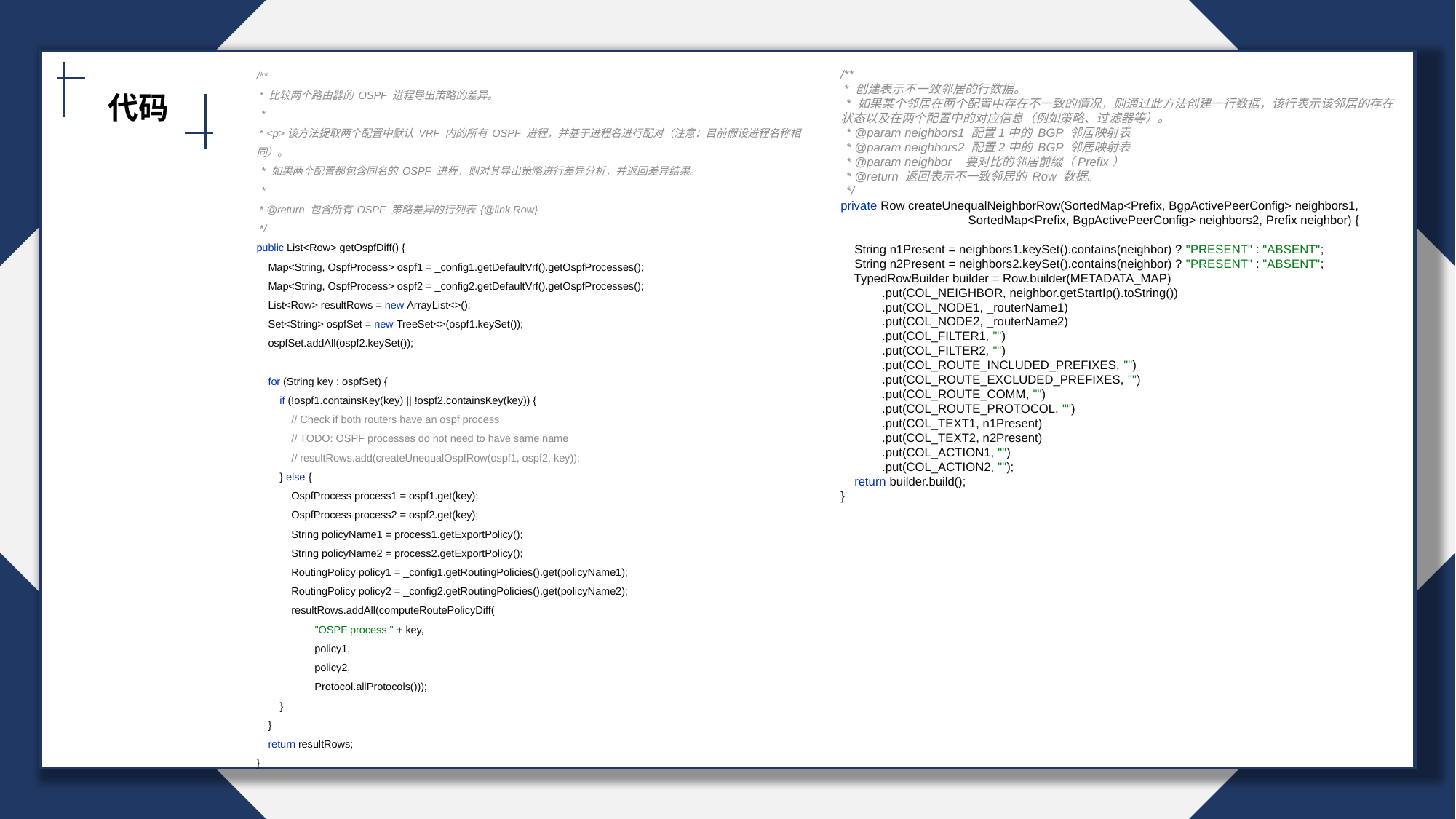

/**
 * 比较两个路由器的 OSPF 进程导出策略的差异。
 *
 * <p>该方法提取两个配置中默认 VRF 内的所有 OSPF 进程，并基于进程名进行配对（注意：目前假设进程名称相同）。
 * 如果两个配置都包含同名的 OSPF 进程，则对其导出策略进行差异分析，并返回差异结果。
 *
 * @return 包含所有 OSPF 策略差异的行列表 {@link Row}
 */
public List<Row> getOspfDiff() {
    Map<String, OspfProcess> ospf1 = _config1.getDefaultVrf().getOspfProcesses();
    Map<String, OspfProcess> ospf2 = _config2.getDefaultVrf().getOspfProcesses();
    List<Row> resultRows = new ArrayList<>();
    Set<String> ospfSet = new TreeSet<>(ospf1.keySet());
    ospfSet.addAll(ospf2.keySet());
    for (String key : ospfSet) {
        if (!ospf1.containsKey(key) || !ospf2.containsKey(key)) {
            // Check if both routers have an ospf process
            // TODO: OSPF processes do not need to have same name
            // resultRows.add(createUnequalOspfRow(ospf1, ospf2, key));
        } else {
            OspfProcess process1 = ospf1.get(key);
            OspfProcess process2 = ospf2.get(key);
            String policyName1 = process1.getExportPolicy();
            String policyName2 = process2.getExportPolicy();
            RoutingPolicy policy1 = _config1.getRoutingPolicies().get(policyName1);
            RoutingPolicy policy2 = _config2.getRoutingPolicies().get(policyName2);
            resultRows.addAll(computeRoutePolicyDiff(
                    "OSPF process " + key,
                    policy1,
                    policy2,
                    Protocol.allProtocols()));
        }
    }
    return resultRows;
}
/**
 * 创建表示不一致邻居的行数据。
 * 如果某个邻居在两个配置中存在不一致的情况，则通过此方法创建一行数据，该行表示该邻居的存在状态以及在两个配置中的对应信息（例如策略、过滤器等）。
 * @param neighbors1 配置1中的 BGP 邻居映射表
 * @param neighbors2 配置2中的 BGP 邻居映射表
 * @param neighbor   要对比的邻居前缀（Prefix）
 * @return 返回表示不一致邻居的 Row 数据。
 */
private Row createUnequalNeighborRow(SortedMap<Prefix, BgpActivePeerConfig> neighbors1,
                                     SortedMap<Prefix, BgpActivePeerConfig> neighbors2, Prefix neighbor) {
    String n1Present = neighbors1.keySet().contains(neighbor) ? "PRESENT" : "ABSENT";
    String n2Present = neighbors2.keySet().contains(neighbor) ? "PRESENT" : "ABSENT";
    TypedRowBuilder builder = Row.builder(METADATA_MAP)
            .put(COL_NEIGHBOR, neighbor.getStartIp().toString())
            .put(COL_NODE1, _routerName1)
            .put(COL_NODE2, _routerName2)
            .put(COL_FILTER1, "")
            .put(COL_FILTER2, "")
            .put(COL_ROUTE_INCLUDED_PREFIXES, "")
            .put(COL_ROUTE_EXCLUDED_PREFIXES, "")
            .put(COL_ROUTE_COMM, "")
            .put(COL_ROUTE_PROTOCOL, "")
            .put(COL_TEXT1, n1Present)
            .put(COL_TEXT2, n2Present)
            .put(COL_ACTION1, "")
            .put(COL_ACTION2, "");
    return builder.build();
}
代码